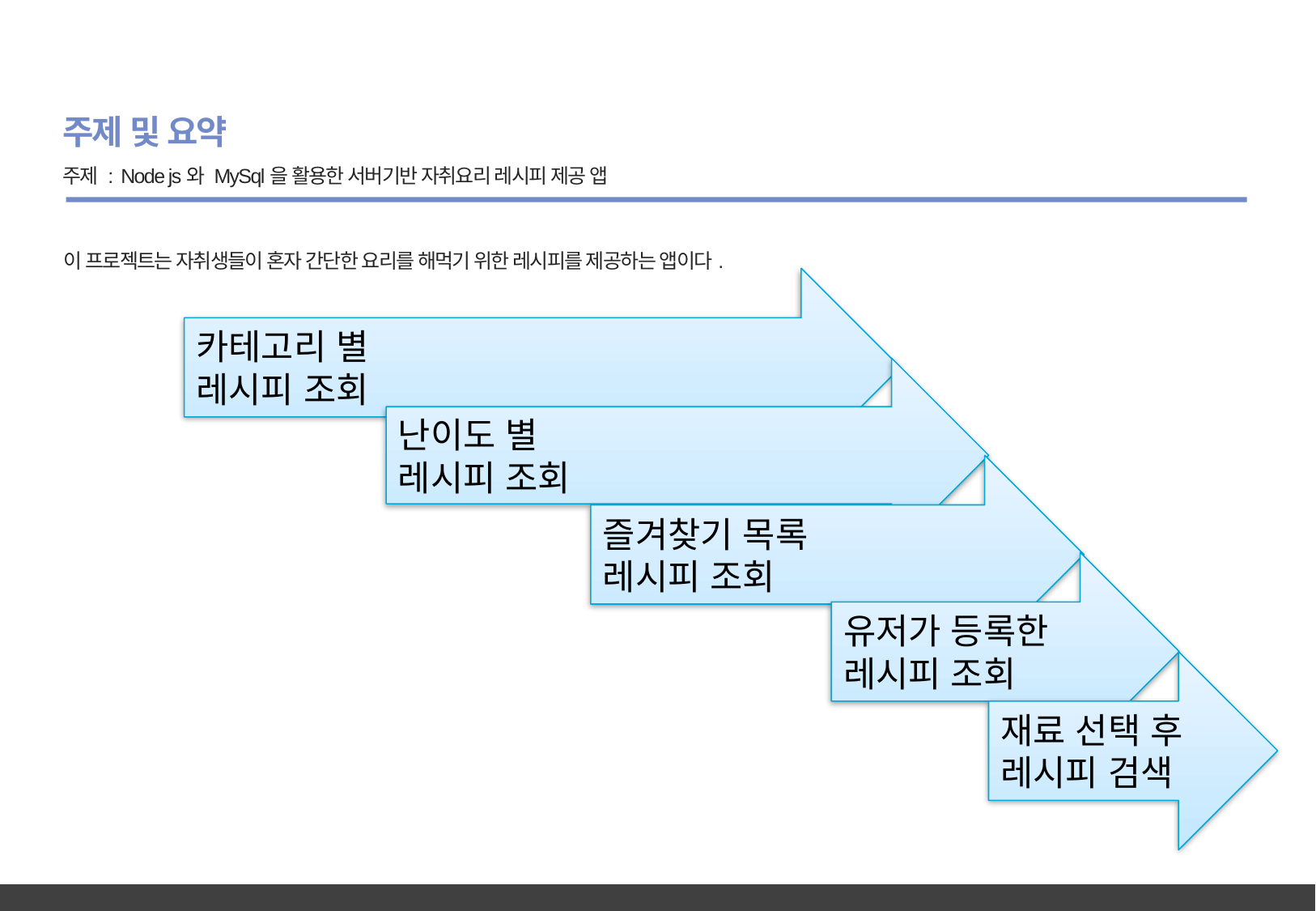

주제 및 요약
주제 :  Node js와 MySql을 활용한 서버기반 자취요리 레시피 제공 앱

이 프로젝트는 자취생들이 혼자 간단한 요리를 해먹기 위한 레시피를 제공하는 앱이다.
카테고리 별
레시피 조회
난이도 별
레시피 조회
즐겨찾기 목록
레시피 조회
유저가 등록한
레시피 조회
재료 선택 후
레시피 검색